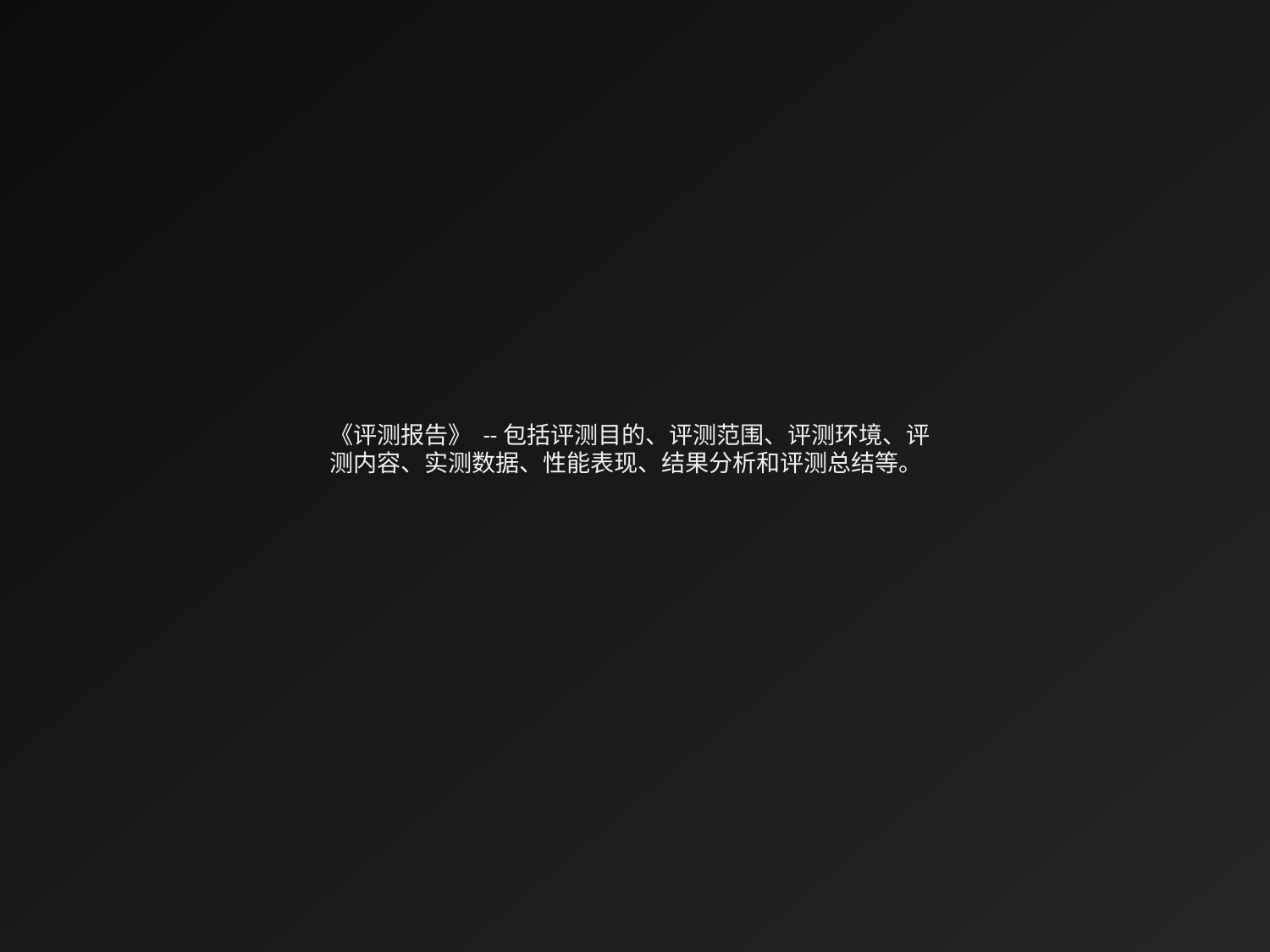

《评测报告》 --包括评测目的、评测范围、评测环境、评测内容、实测数据、性能表现、结果分析和评测总结等。